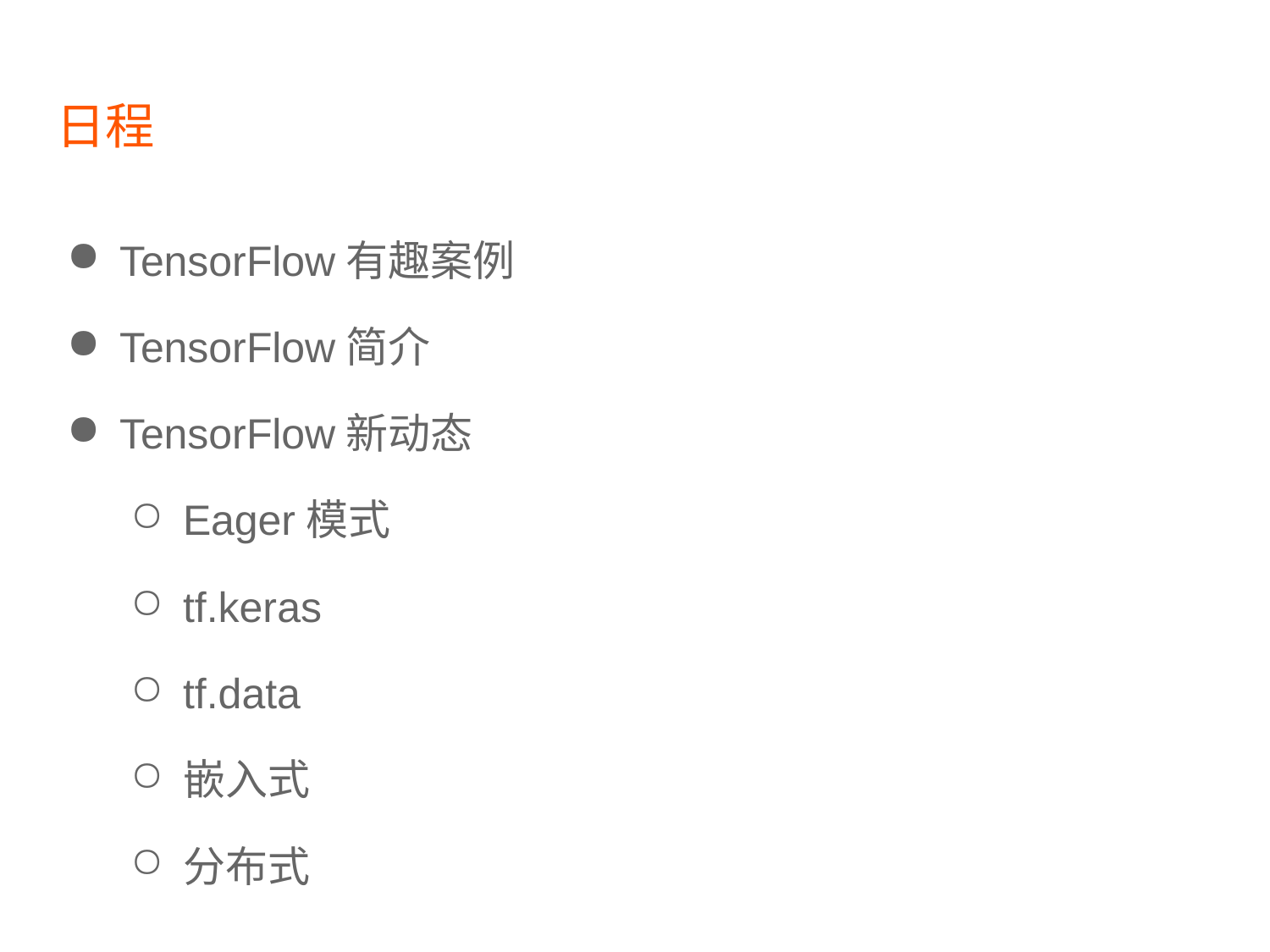

# 日程
TensorFlow有趣案例
TensorFlow简介
TensorFlow新动态
Eager模式
tf.keras
tf.data
嵌入式
分布式